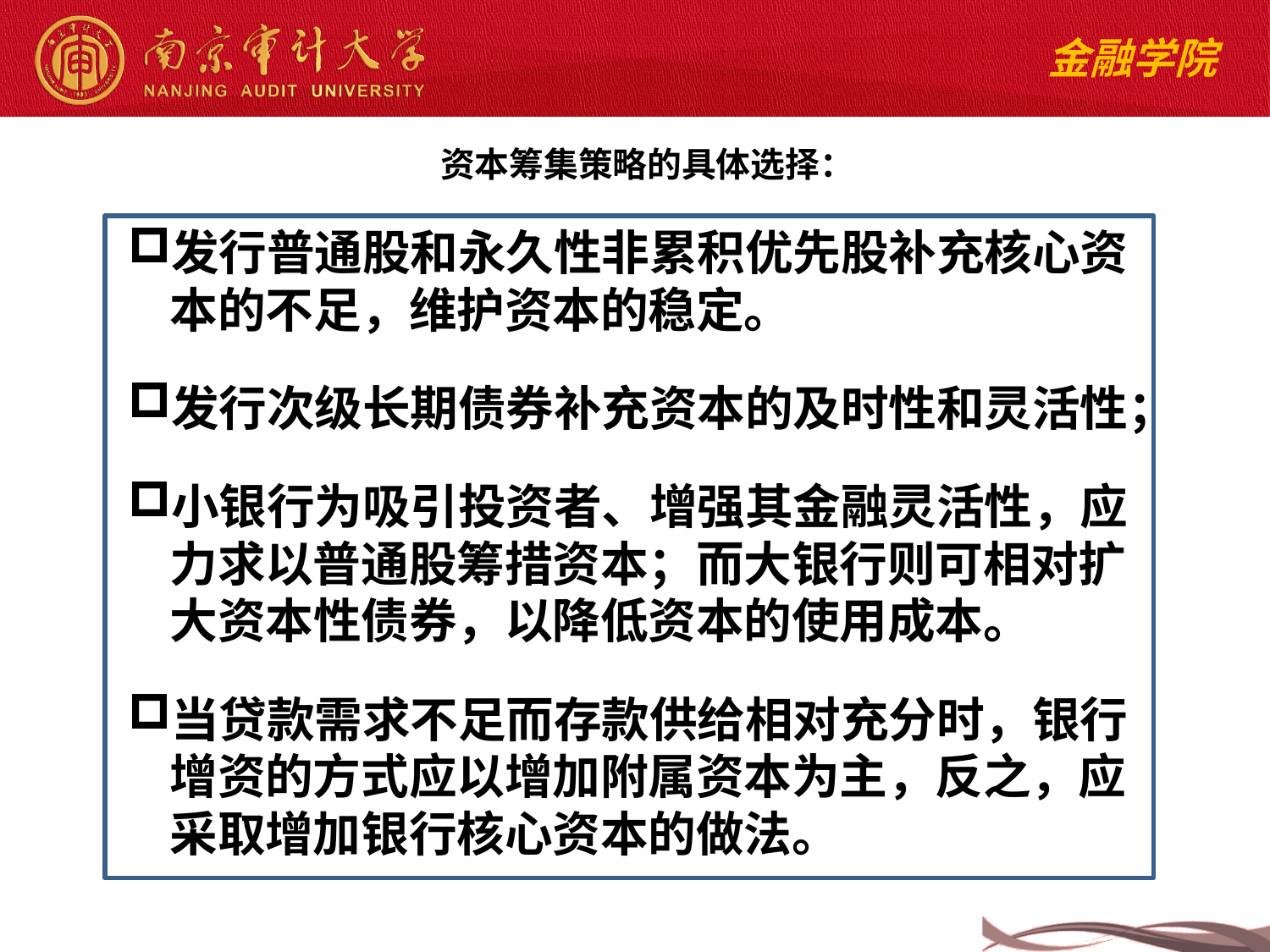

# 资本筹集策略的具体选择：
发行普通股和永久性非累积优先股补充核心资本的不足，维护资本的稳定。
发行次级长期债券补充资本的及时性和灵活性；
小银行为吸引投资者、增强其金融灵活性，应力求以普通股筹措资本；而大银行则可相对扩大资本性债券，以降低资本的使用成本。
当贷款需求不足而存款供给相对充分时，银行增资的方式应以增加附属资本为主，反之，应采取增加银行核心资本的做法。